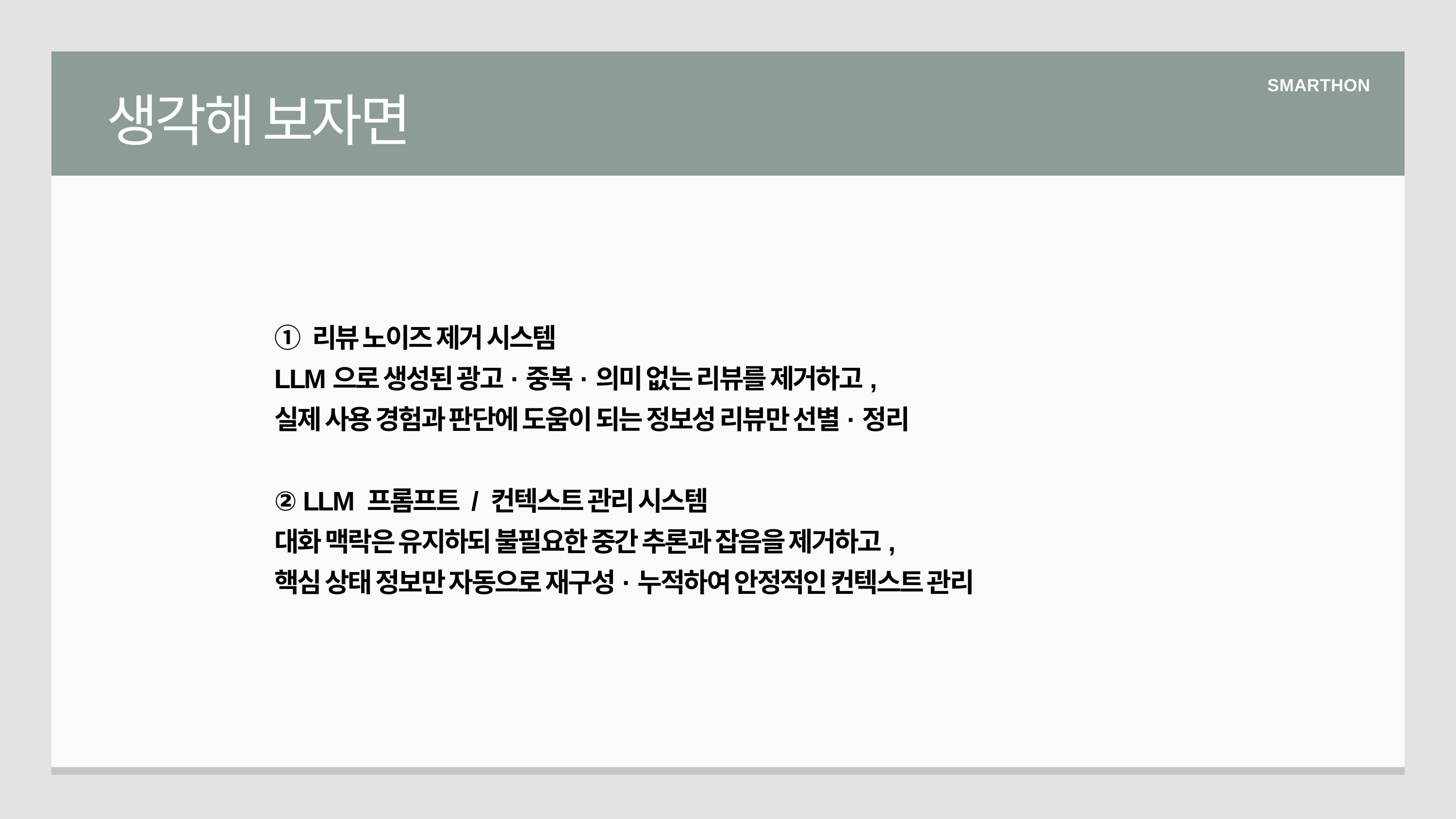

생각해 보자면
SMARTHON

① 리뷰 노이즈 제거 시스템
LLM으로 생성된 광고·중복·의미 없는 리뷰를 제거하고,
실제 사용 경험과 판단에 도움이 되는 정보성 리뷰만 선별·정리

② LLM 프롬프트 / 컨텍스트 관리 시스템
대화 맥락은 유지하되 불필요한 중간 추론과 잡음을 제거하고,
핵심 상태 정보만 자동으로 재구성·누적하여 안정적인 컨텍스트 관리